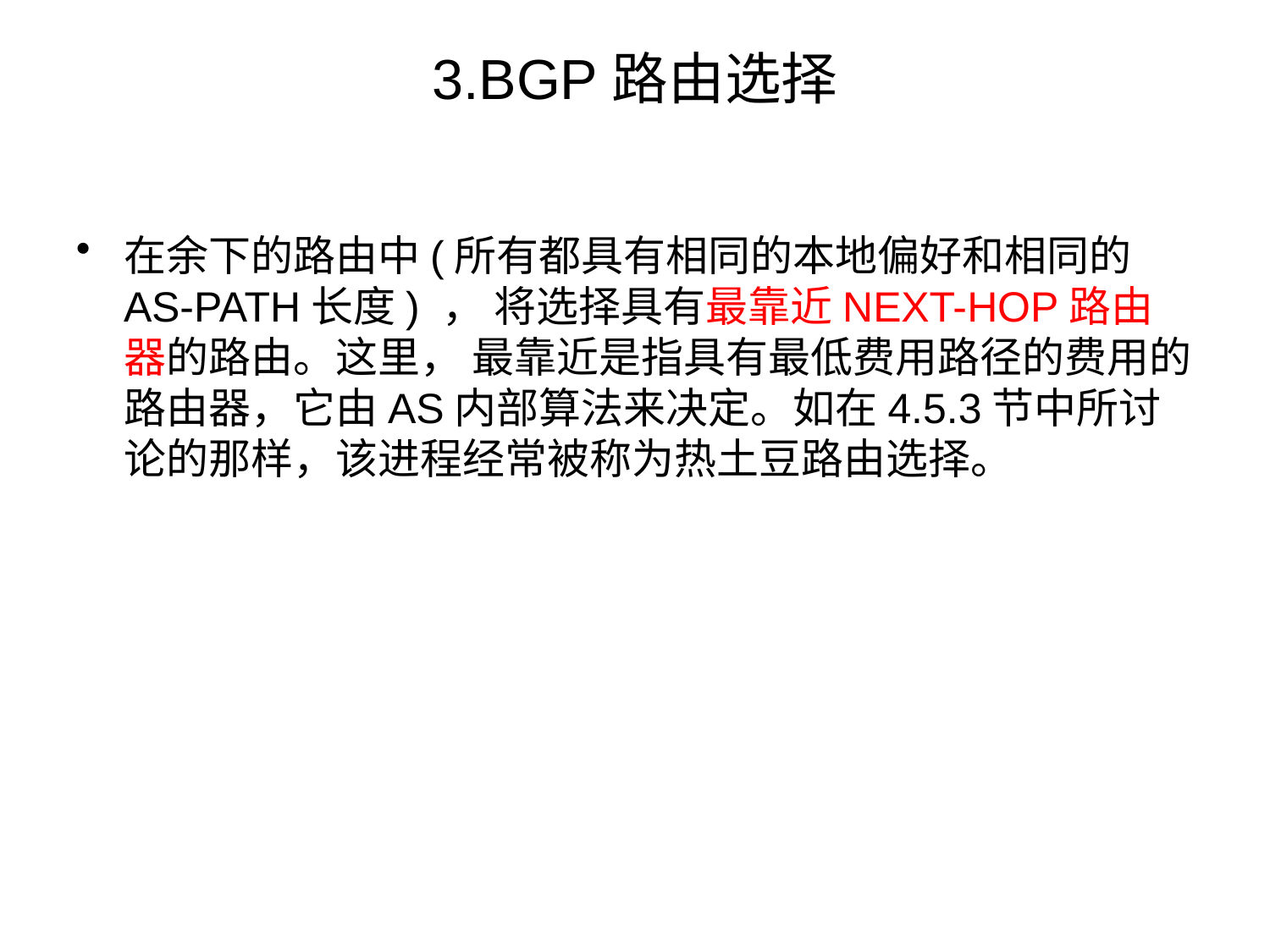

# 3.BGP路由选择
在余下的路由中(所有都具有相同的本地偏好和相同的AS-PATH长度) ， 将选择具有最靠近NEXT-HOP路由器的路由。这里， 最靠近是指具有最低费用路径的费用的路由器，它由AS内部算法来决定。如在4.5.3节中所讨论的那样，该进程经常被称为热土豆路由选择。